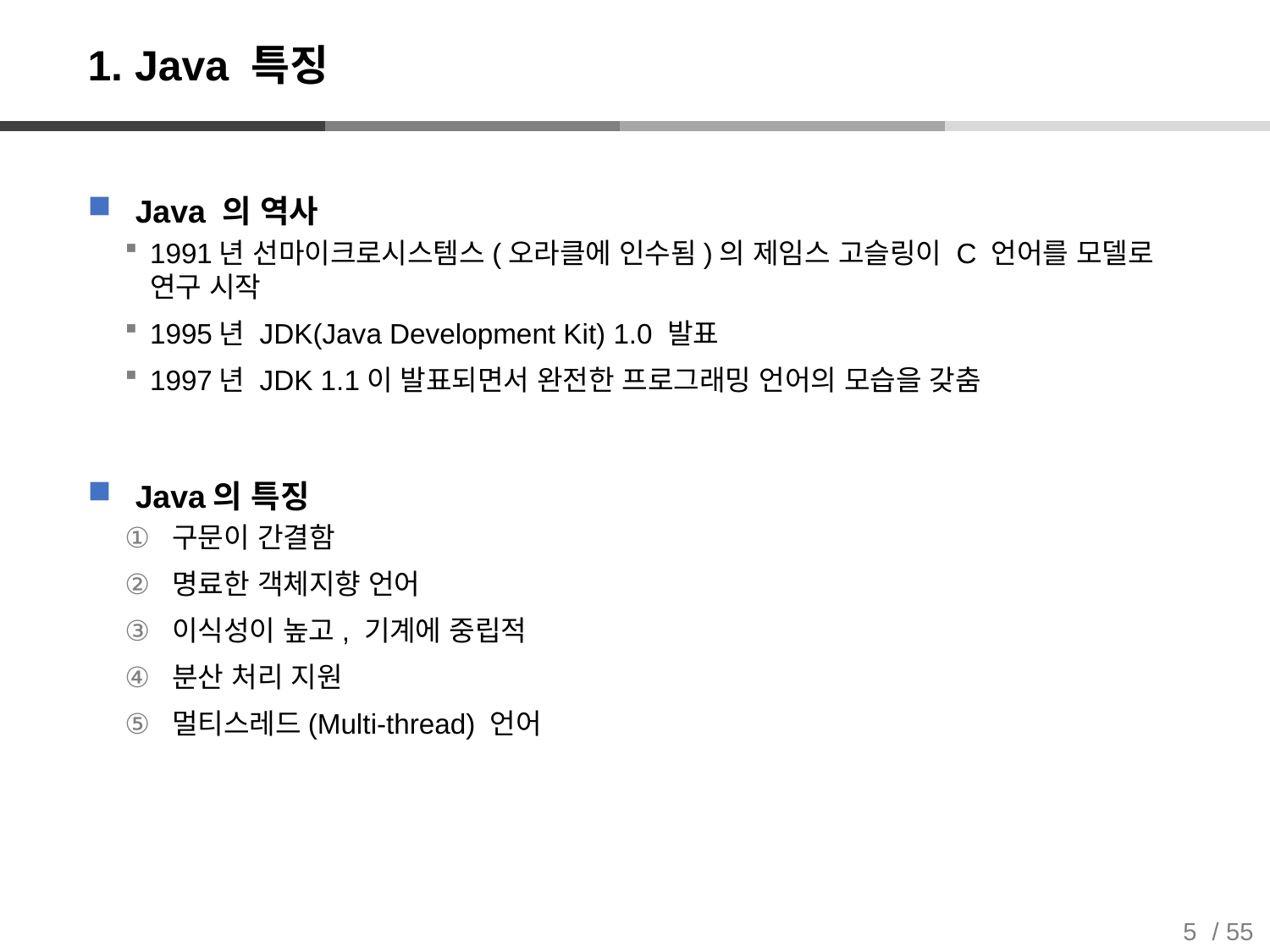

# 1. Java 특징
Java 의 역사
1991년 선마이크로시스템스(오라클에 인수됨)의 제임스 고슬링이 C 언어를 모델로 연구 시작
1995년 JDK(Java Development Kit) 1.0 발표
1997년 JDK 1.1이 발표되면서 완전한 프로그래밍 언어의 모습을 갖춤

Java의 특징
구문이 간결함
명료한 객체지향 언어
이식성이 높고, 기계에 중립적
분산 처리 지원
멀티스레드(Multi-thread) 언어